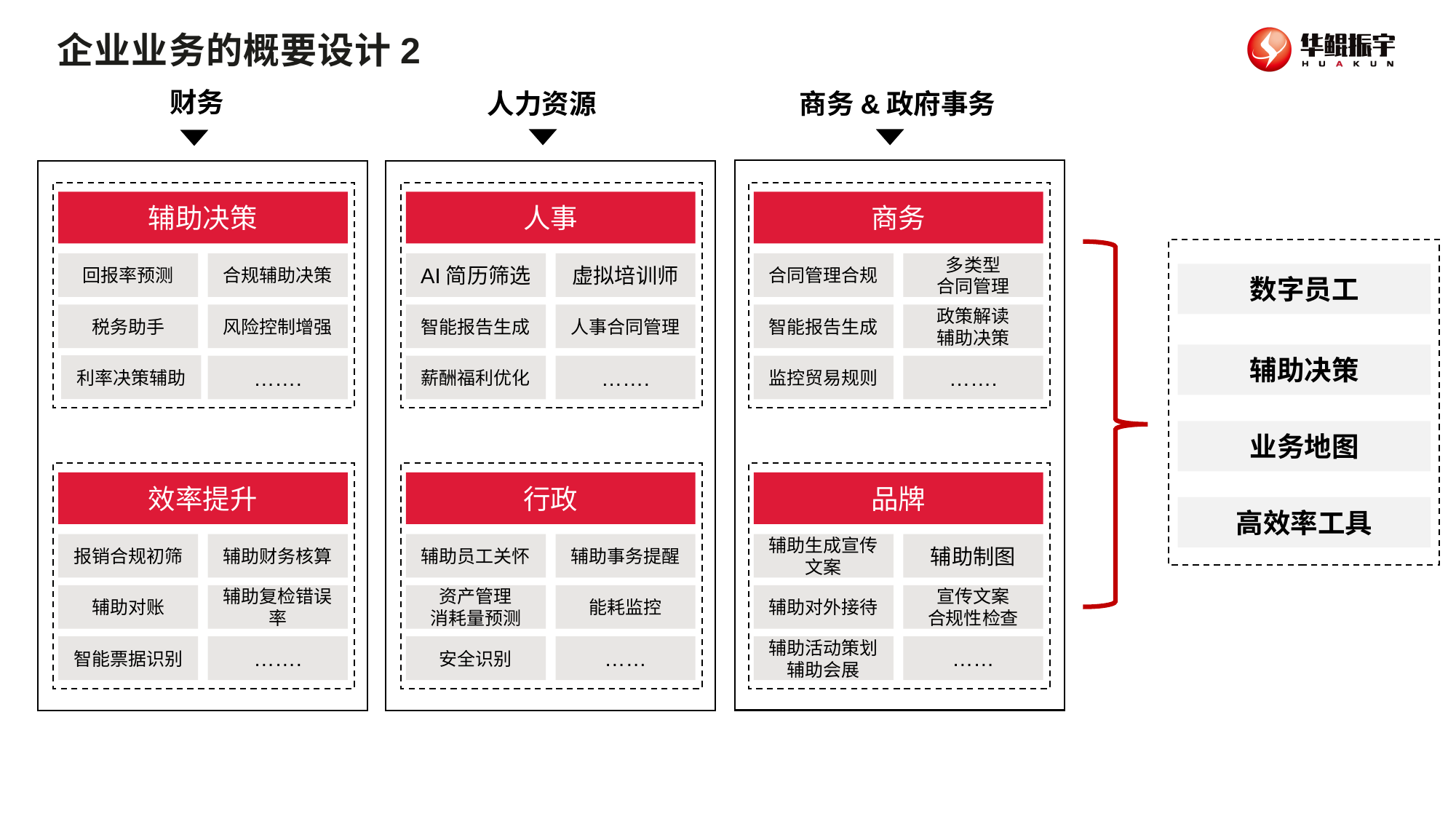

企业业务的概要设计2
财务
人力资源
商务&政府事务

商务
合同管理合规
多类型
合同管理
智能报告生成
政策解读
辅助决策
监控贸易规则
…….
辅助决策
回报率预测
合规辅助决策
税务助手
风险控制增强
利率决策辅助
…….
人事
AI简历筛选
虚拟培训师
智能报告生成
人事合同管理
薪酬福利优化
…….

数字员工
辅助决策
业务地图

效率提升
辅助财务核算
辅助对账
辅助复检错误率
智能票据识别
…….

行政
辅助员工关怀
辅助事务提醒
资产管理
消耗量预测
能耗监控
安全识别
……

品牌
辅助生成宣传文案
辅助制图
辅助对外接待
宣传文案
合规性检查
辅助活动策划
辅助会展
……
高效率工具
报销合规初筛